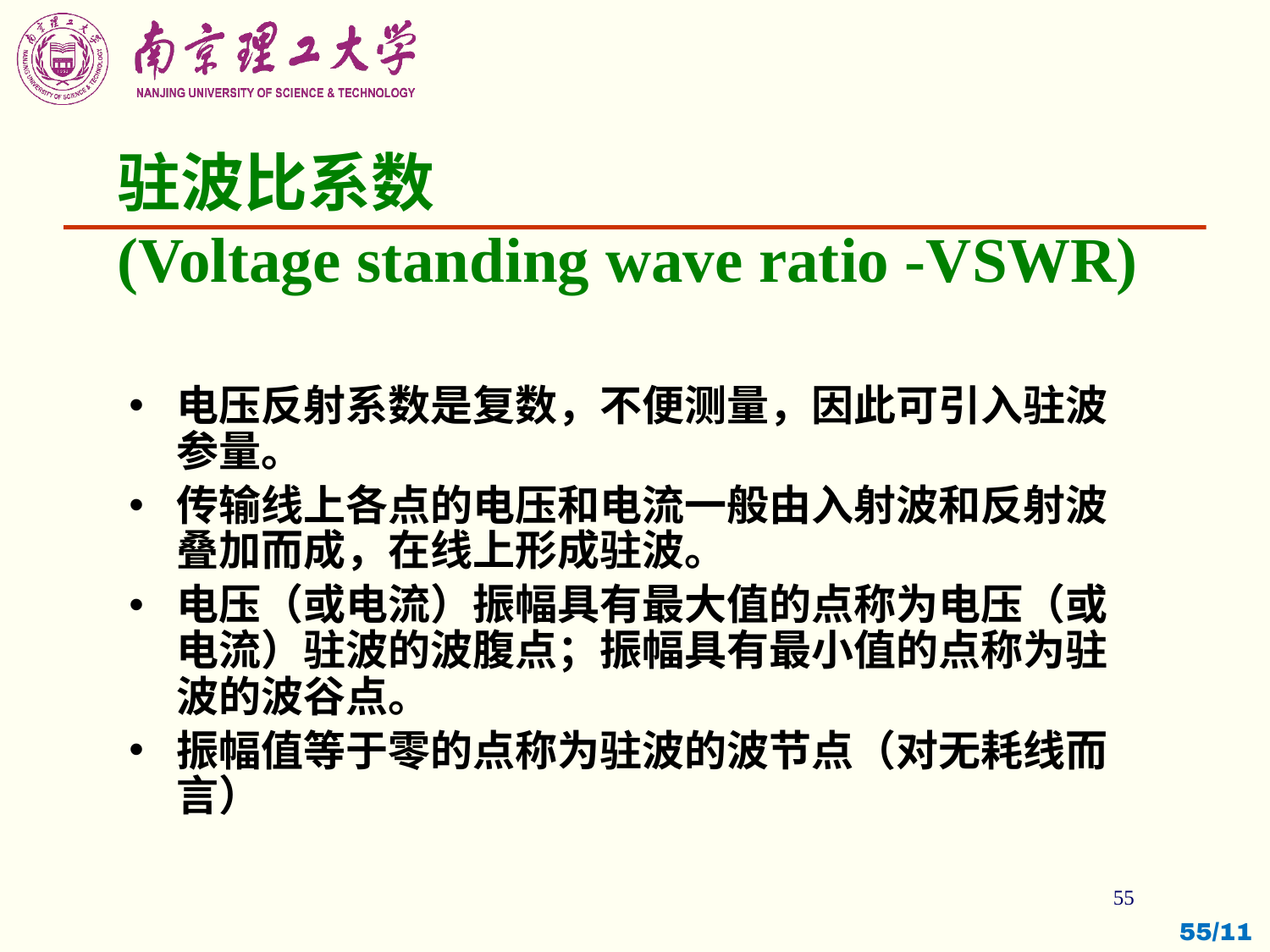

# 驻波比系数 (Voltage standing wave ratio -VSWR)

电压反射系数是复数，不便测量，因此可引入驻波参量。
传输线上各点的电压和电流一般由入射波和反射波叠加而成，在线上形成驻波。
电压（或电流）振幅具有最大值的点称为电压（或电流）驻波的波腹点；振幅具有最小值的点称为驻波的波谷点。
振幅值等于零的点称为驻波的波节点（对无耗线而言）
55/11